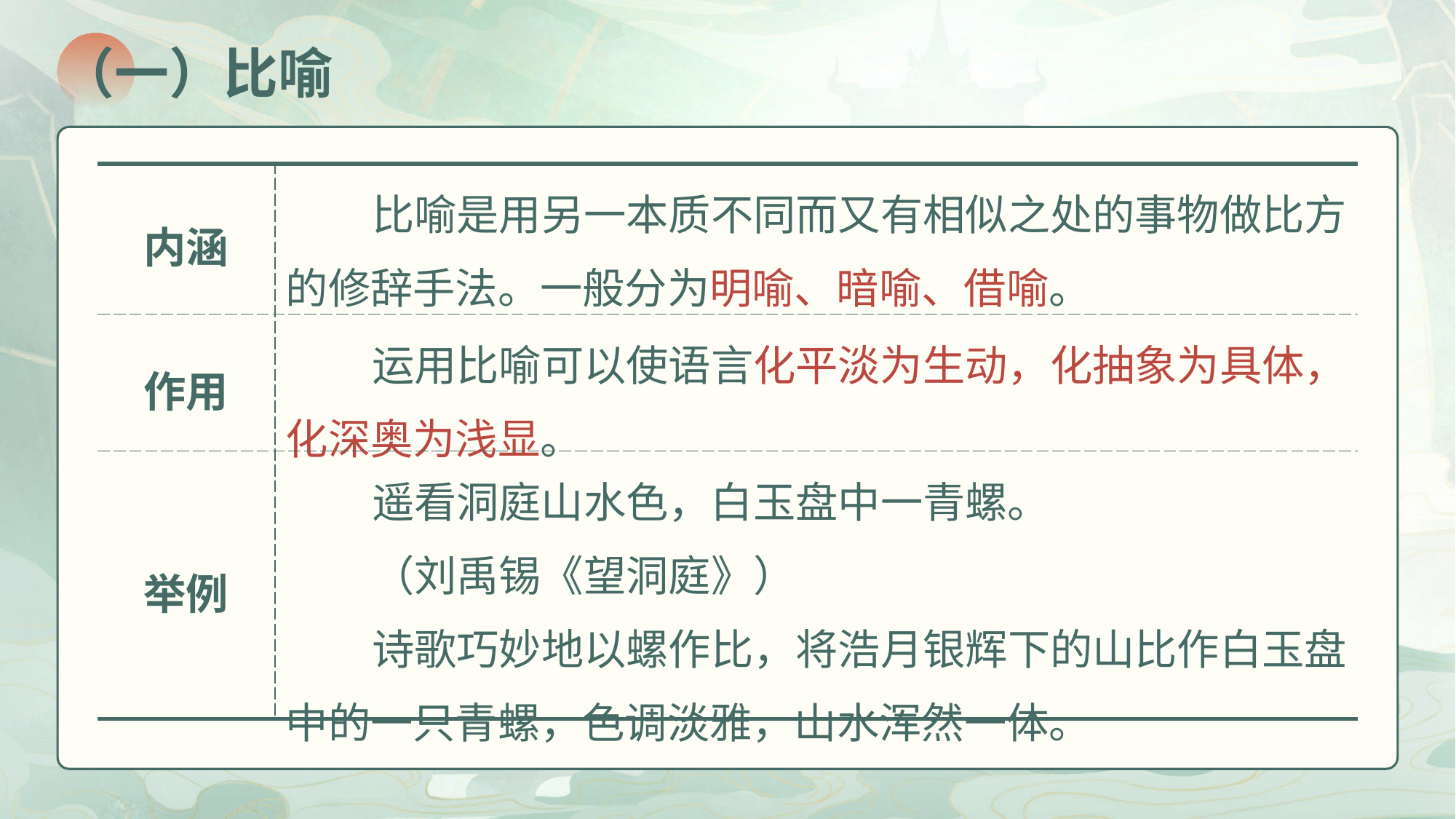

（一）比喻

| 内涵 | 比喻是用另一本质不同而又有相似之处的事物做比方的修辞手法。一般分为明喻、暗喻、借喻。 |
| --- | --- |
| 作用 | 运用比喻可以使语言化平淡为生动，化抽象为具体，化深奥为浅显。 |
| 举例 | 遥看洞庭山水色，白玉盘中一青螺。 （刘禹锡《望洞庭》） 诗歌巧妙地以螺作比，将浩月银辉下的山比作白玉盘中的一只青螺，色调淡雅，山水浑然一体。 |